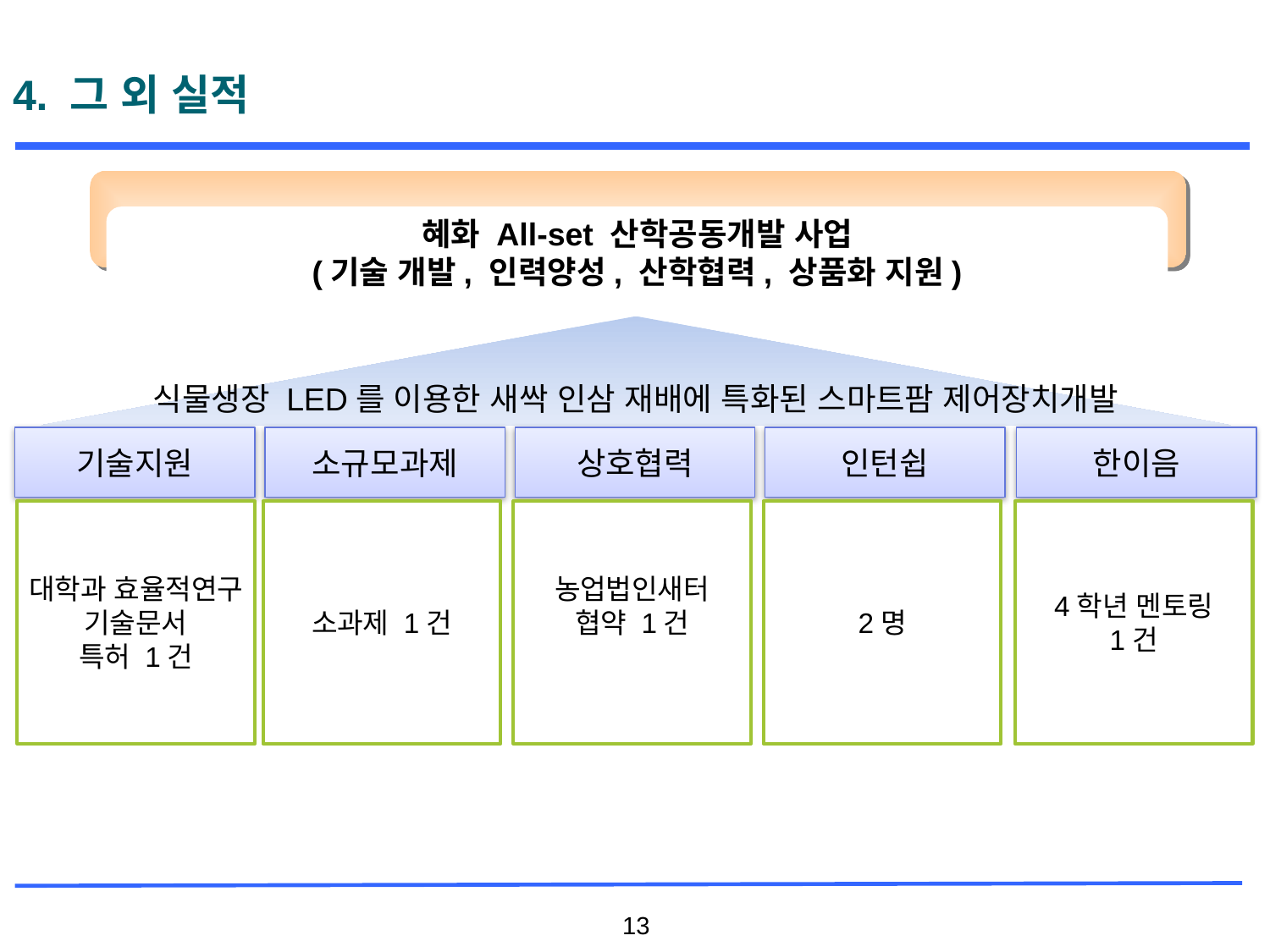

# 4. 그 외 실적

혜화 All-set 산학공동개발 사업
(기술 개발, 인력양성, 산학협력, 상품화 지원)
식물생장 LED를 이용한 새싹 인삼 재배에 특화된 스마트팜 제어장치개발
기술지원
소규모과제
상호협력
인턴쉽
한이음
대학과 효율적연구
기술문서
특허 1건
소과제 1건
농업법인새터
협약 1건

2명
4학년 멘토링
1건
13